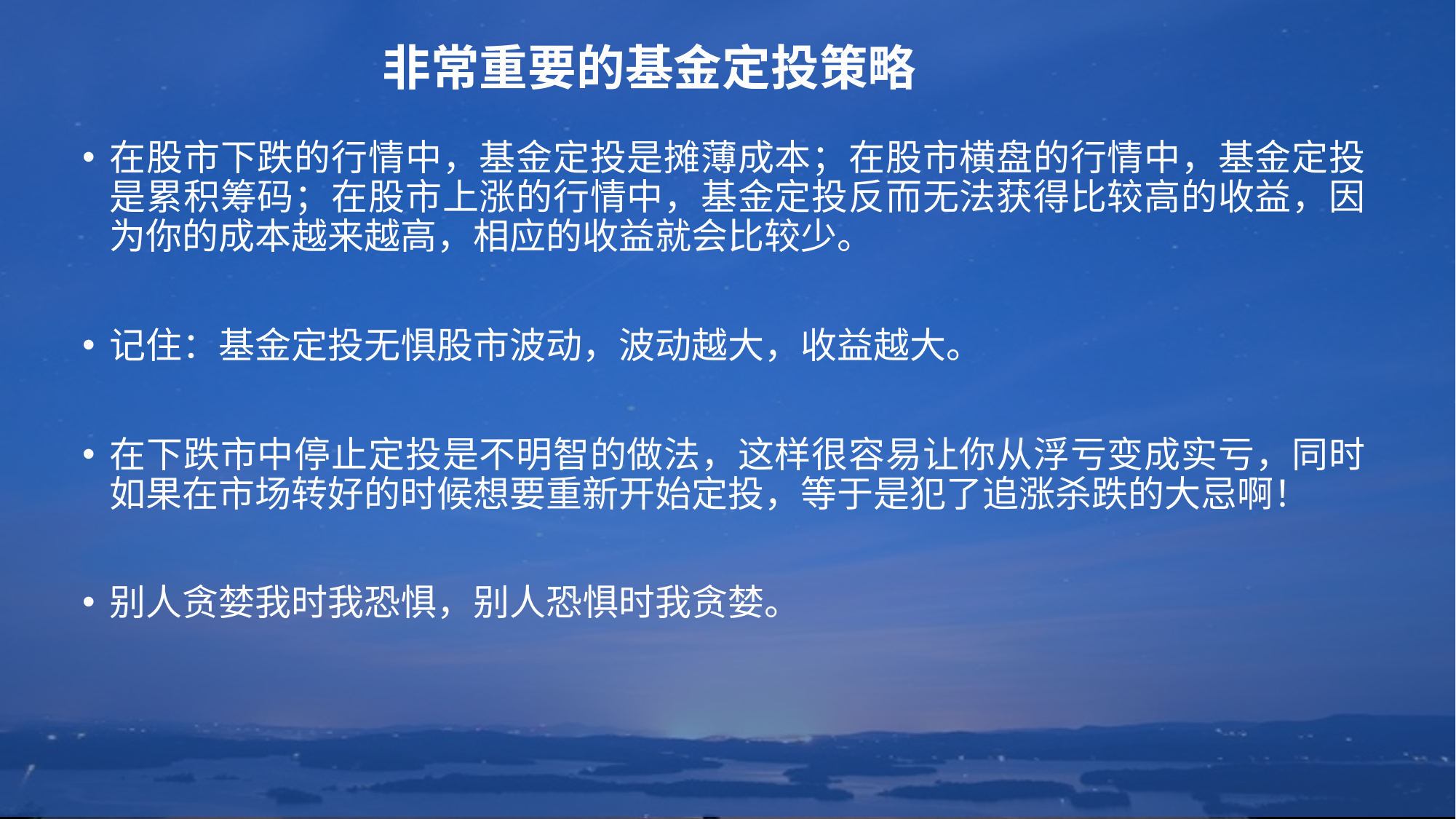

# 非常重要的基金定投策略
在股市下跌的行情中，基金定投是摊薄成本；在股市横盘的行情中，基金定投是累积筹码；在股市上涨的行情中，基金定投反而无法获得比较高的收益，因为你的成本越来越高，相应的收益就会比较少。

记住：基金定投无惧股市波动，波动越大，收益越大。

在下跌市中停止定投是不明智的做法，这样很容易让你从浮亏变成实亏，同时如果在市场转好的时候想要重新开始定投，等于是犯了追涨杀跌的大忌啊！

别人贪婪我时我恐惧，别人恐惧时我贪婪。